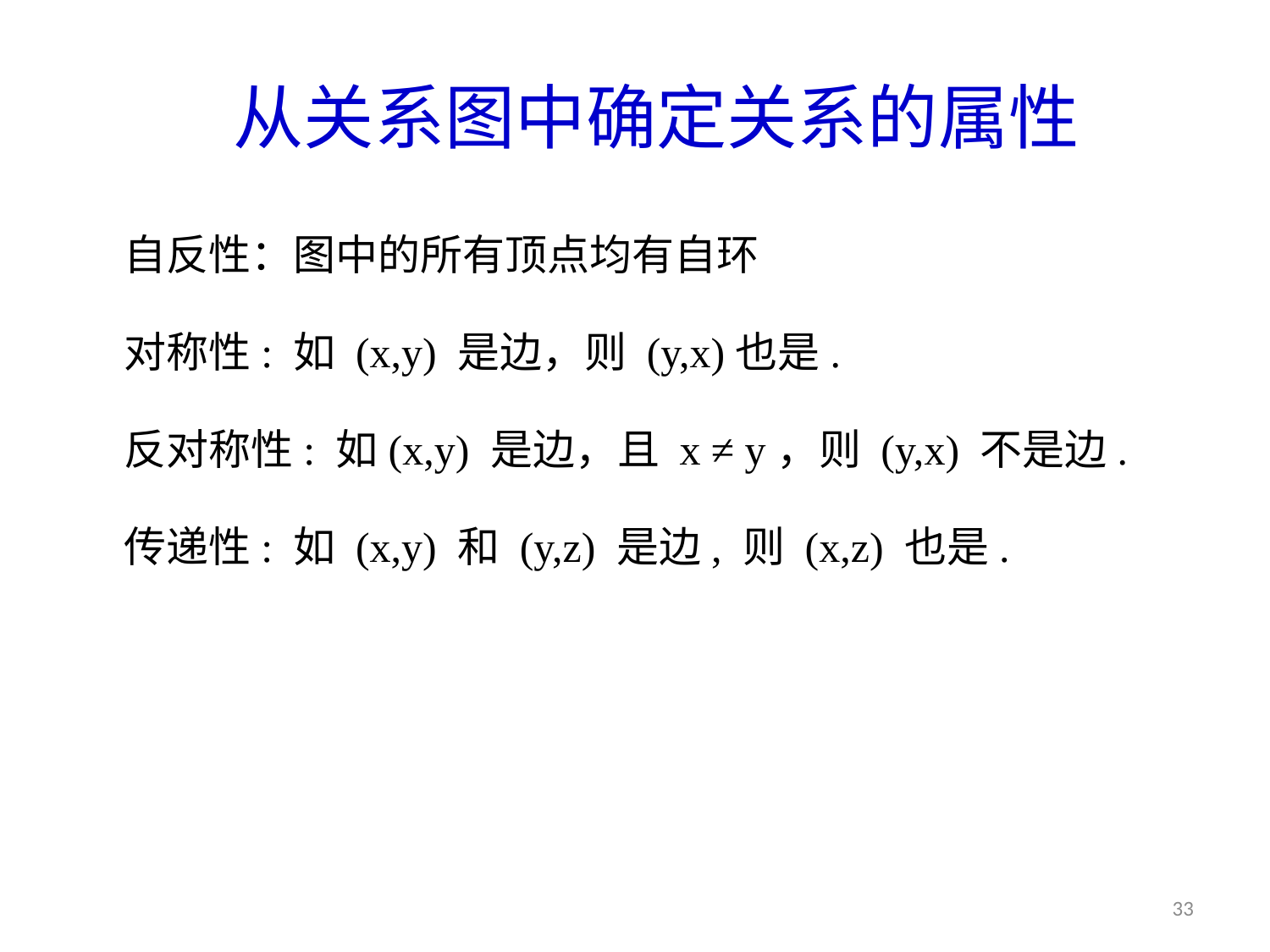

# 从关系图中确定关系的属性
自反性：图中的所有顶点均有自环
对称性: 如 (x,y) 是边，则 (y,x)也是.
反对称性: 如(x,y) 是边，且 x ≠ y，则 (y,x) 不是边.
传递性: 如 (x,y) 和 (y,z) 是边, 则 (x,z) 也是.
33